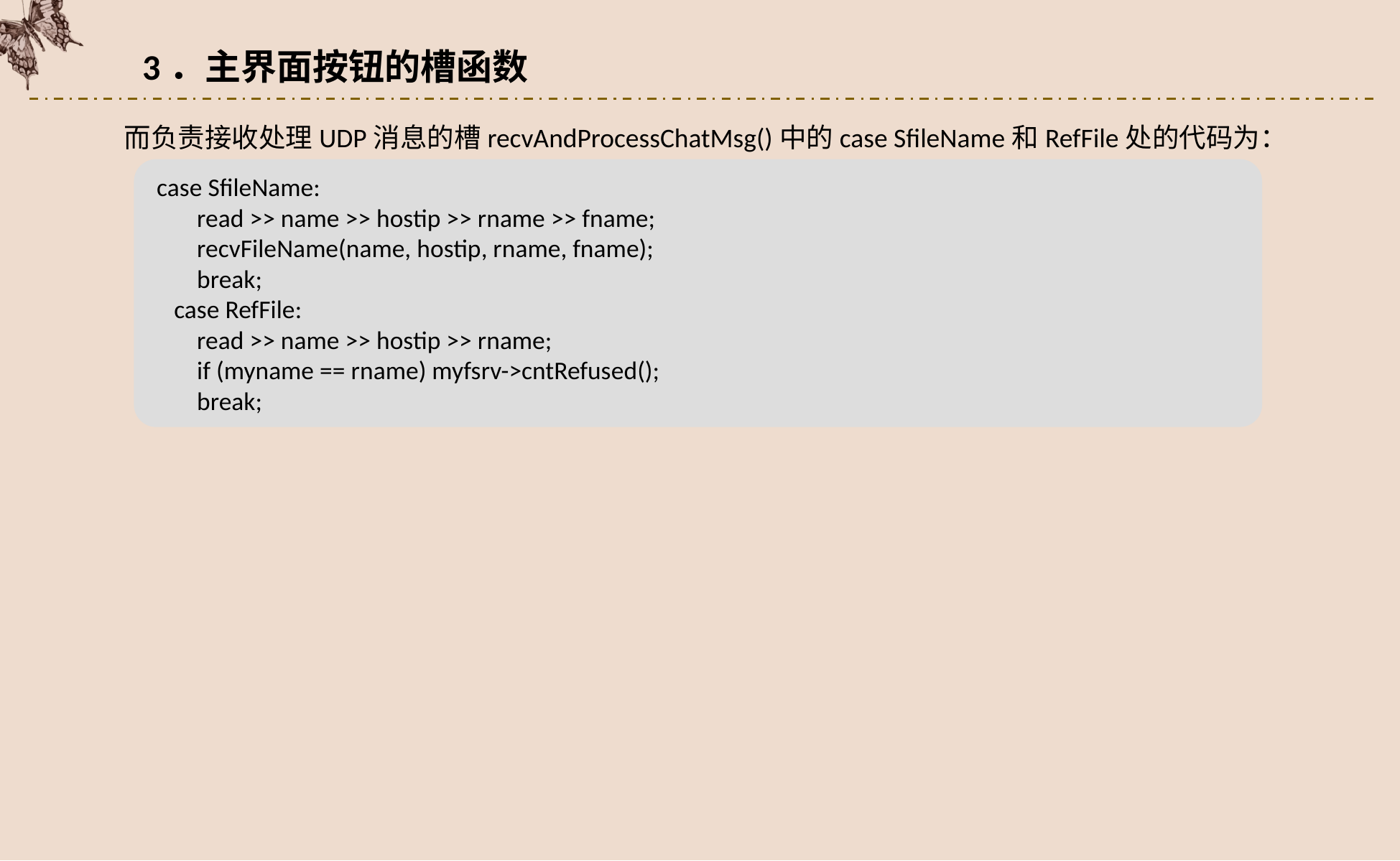

3．主界面按钮的槽函数
而负责接收处理UDP消息的槽recvAndProcessChatMsg()中的case SfileName和RefFile处的代码为：
 case SfileName:
        read >> name >> hostip >> rname >> fname;
        recvFileName(name, hostip, rname, fname);
        break;
    case RefFile:
        read >> name >> hostip >> rname;
        if (myname == rname) myfsrv->cntRefused();
        break;